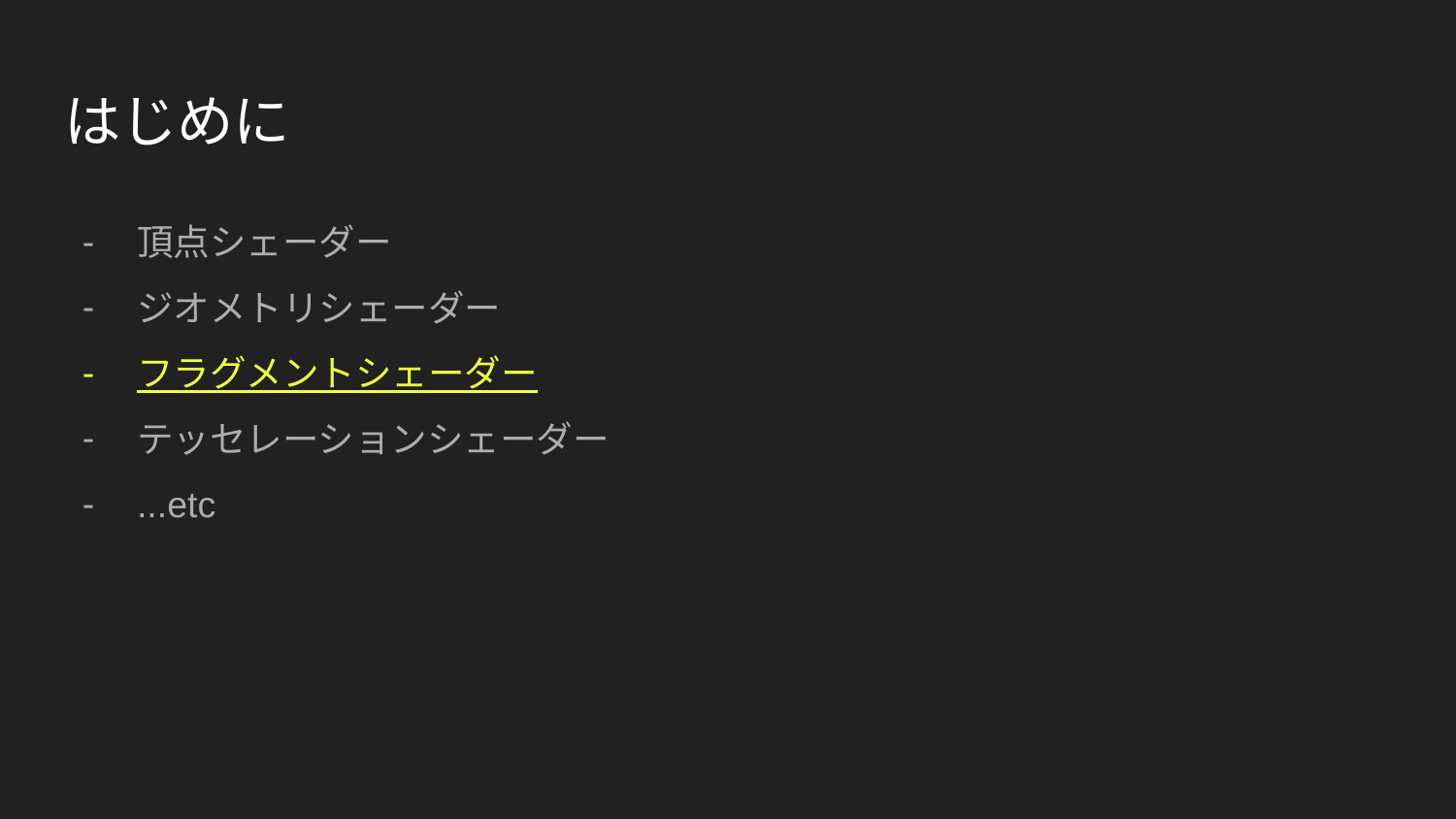

# はじめに
頂点シェーダー
ジオメトリシェーダー
フラグメントシェーダー
テッセレーションシェーダー
...etc